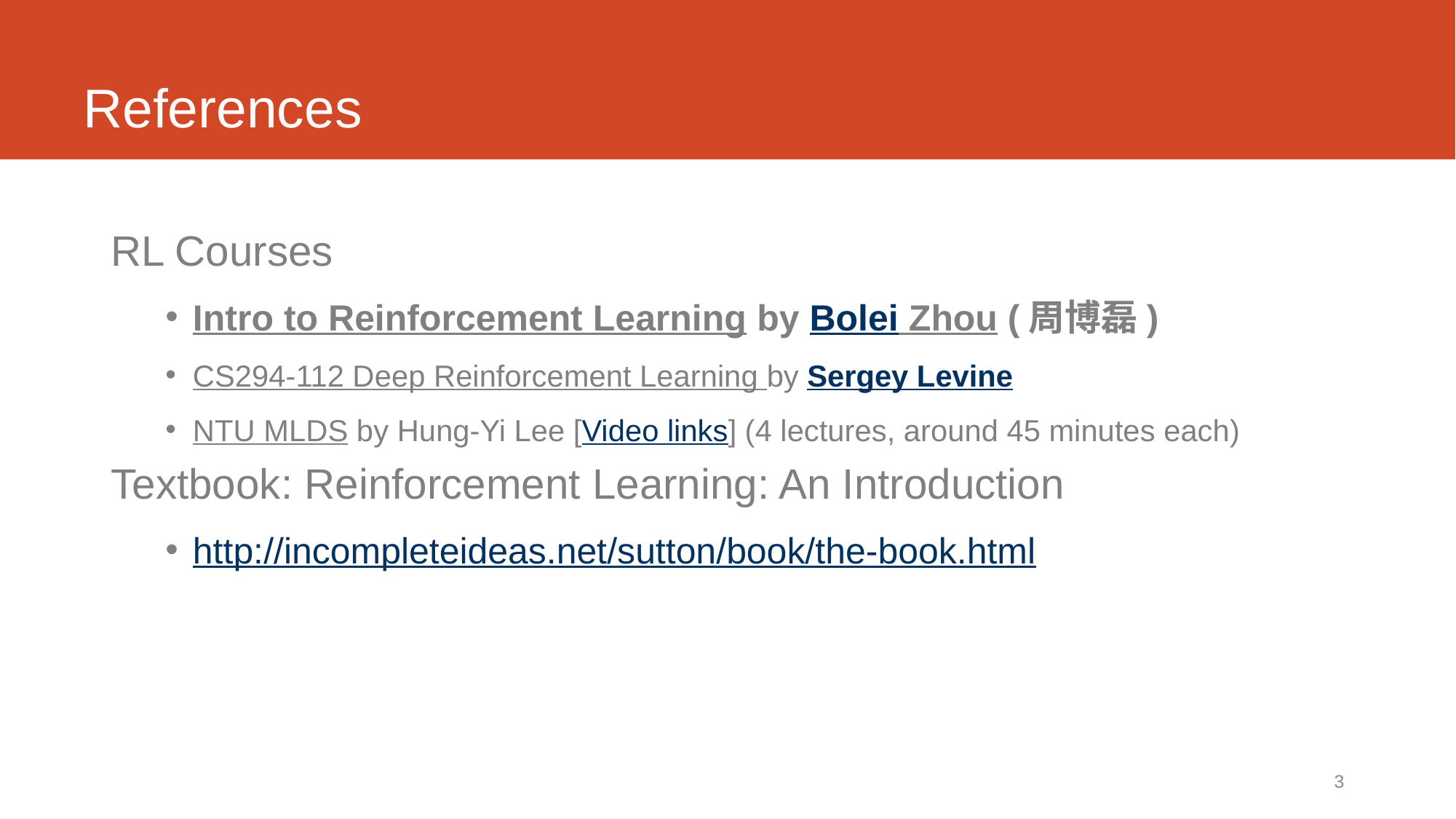

# References
RL Courses
Intro to Reinforcement Learning by Bolei Zhou (周博磊)
CS294-112 Deep Reinforcement Learning by Sergey Levine
NTU MLDS by Hung-Yi Lee [Video links] (4 lectures, around 45 minutes each)
Textbook: Reinforcement Learning: An Introduction
http://incompleteideas.net/sutton/book/the-book.html

3